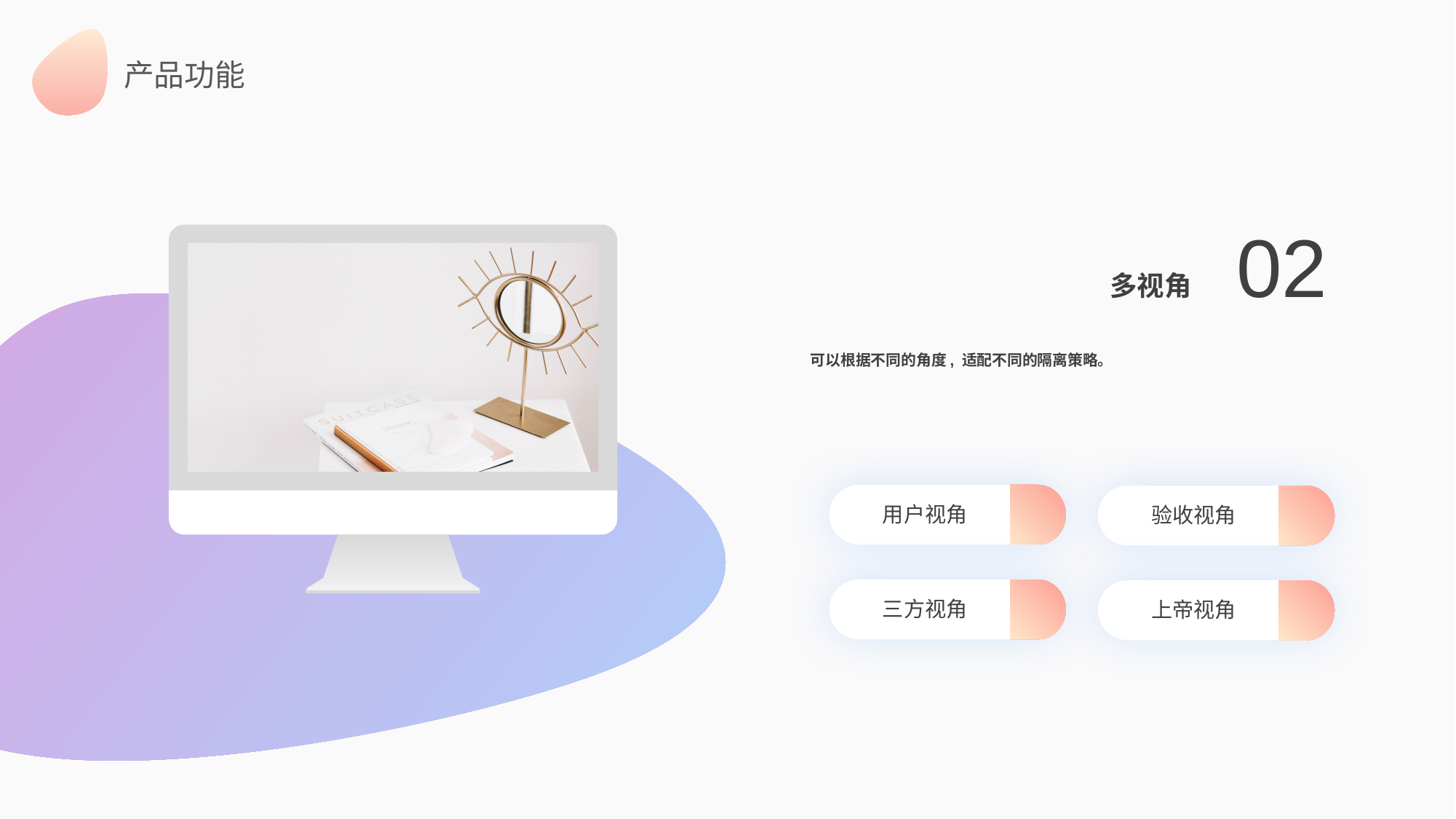

产品功能
02
多视角

可以根据不同的角度, 适配不同的隔离策略。

用户视角

验收视角

三方视角

上帝视角